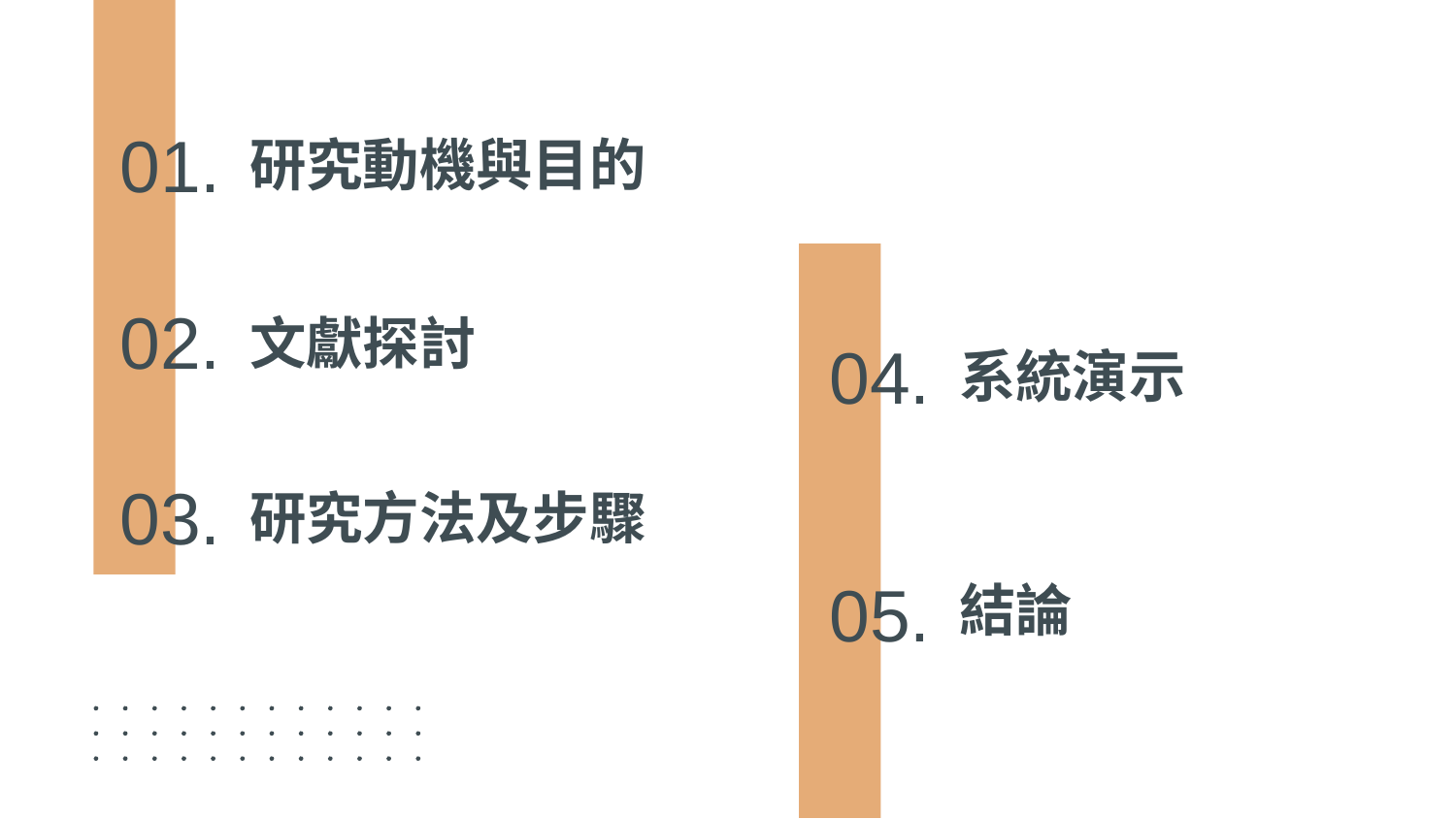

研究動機與目的
01.

文獻探討
02.
系統演示
# 04.
研究方法及步驟
03.
結論

05.